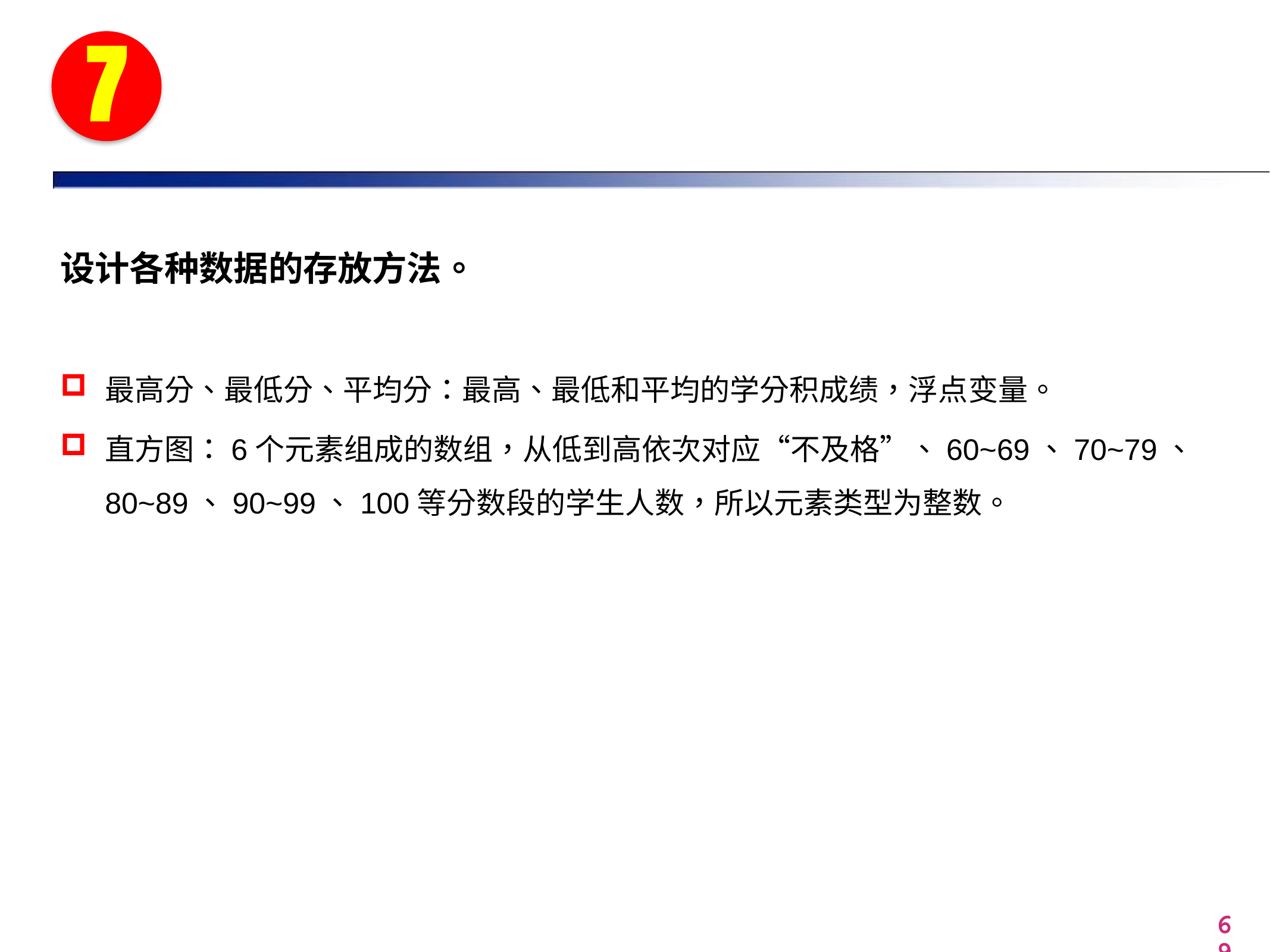

7
设计各种数据的存放方法。

最高分、最低分、平均分：最高、最低和平均的学分积成绩，浮点变量。
直方图：6个元素组成的数组，从低到高依次对应“不及格”、60~69、70~79、80~89、90~99、100等分数段的学生人数，所以元素类型为整数。
69